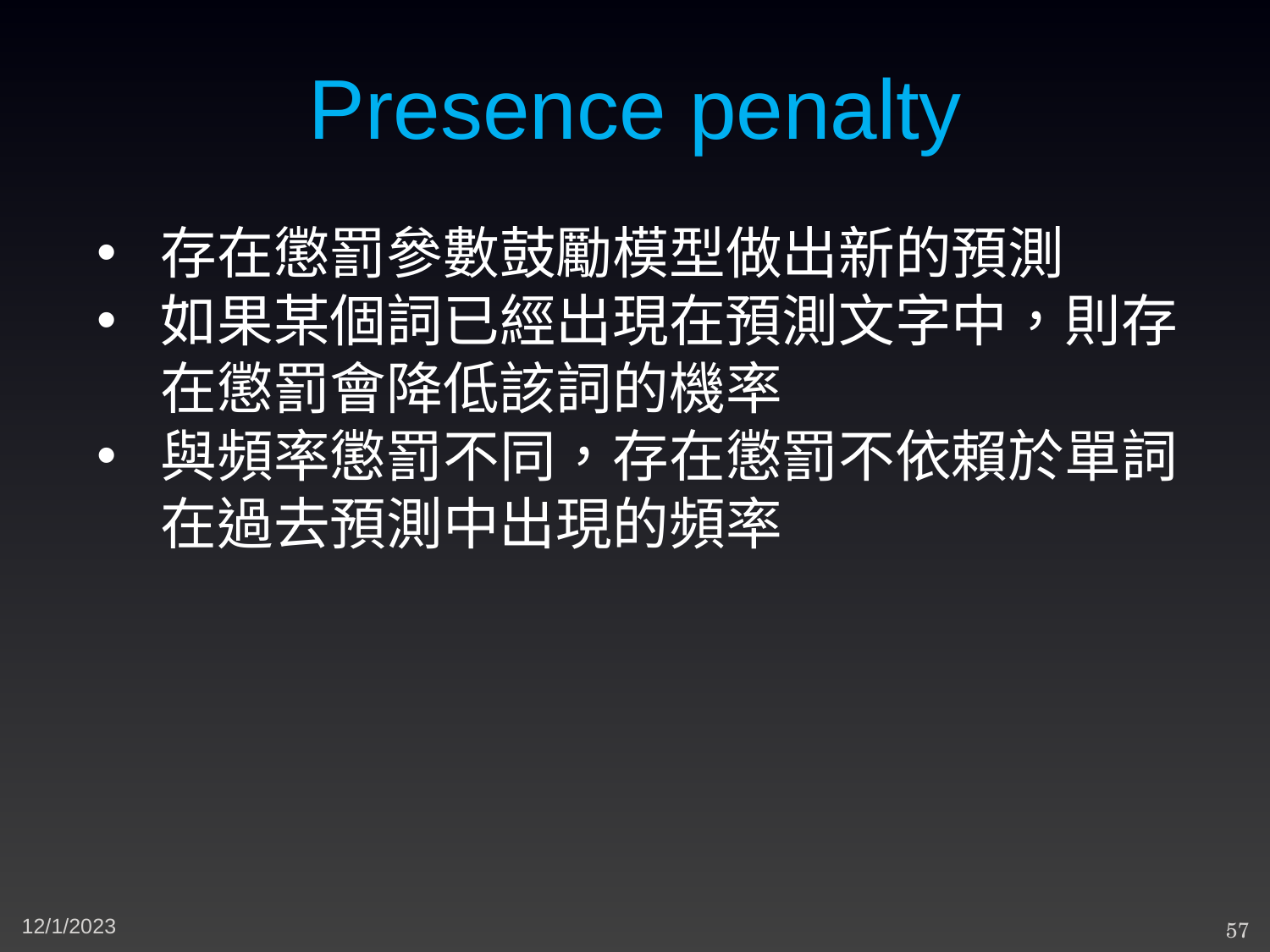

Presence penalty
存在懲罰參數鼓勵模型做出新的預測
如果某個詞已經出現在預測文字中，則存在懲罰會降低該詞的機率
與頻率懲罰不同，存在懲罰不依賴於單詞在過去預測中出現的頻率
12/1/2023
57